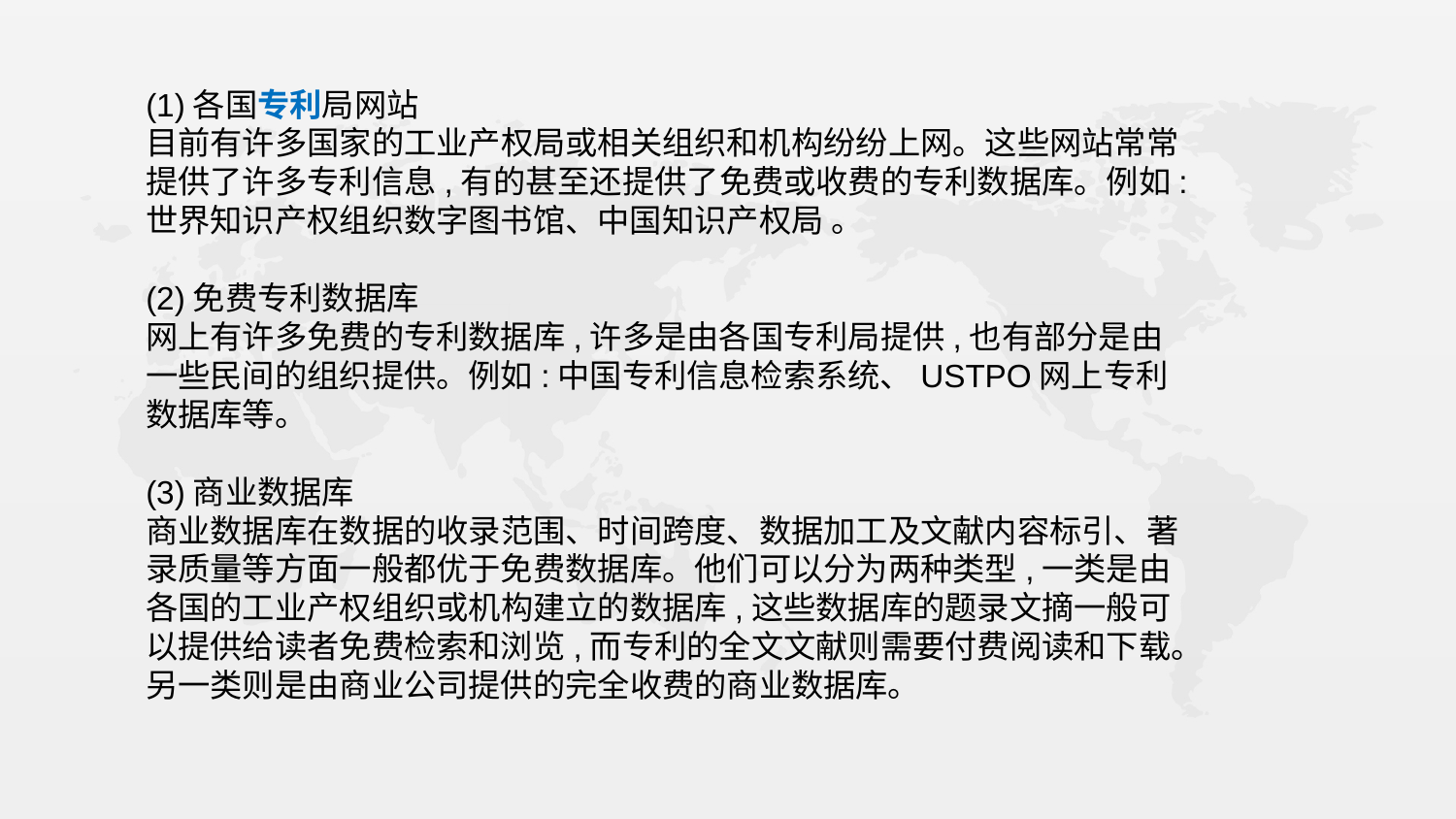

(1)各国专利局网站
目前有许多国家的工业产权局或相关组织和机构纷纷上网。这些网站常常提供了许多专利信息,有的甚至还提供了免费或收费的专利数据库。例如:世界知识产权组织数字图书馆、中国知识产权局 。

(2)免费专利数据库
网上有许多免费的专利数据库,许多是由各国专利局提供,也有部分是由一些民间的组织提供。例如:中国专利信息检索系统、USTPO网上专利数据库等。

(3)商业数据库
商业数据库在数据的收录范围、时间跨度、数据加工及文献内容标引、著录质量等方面一般都优于免费数据库。他们可以分为两种类型,一类是由各国的工业产权组织或机构建立的数据库,这些数据库的题录文摘一般可以提供给读者免费检索和浏览,而专利的全文文献则需要付费阅读和下载。另一类则是由商业公司提供的完全收费的商业数据库。